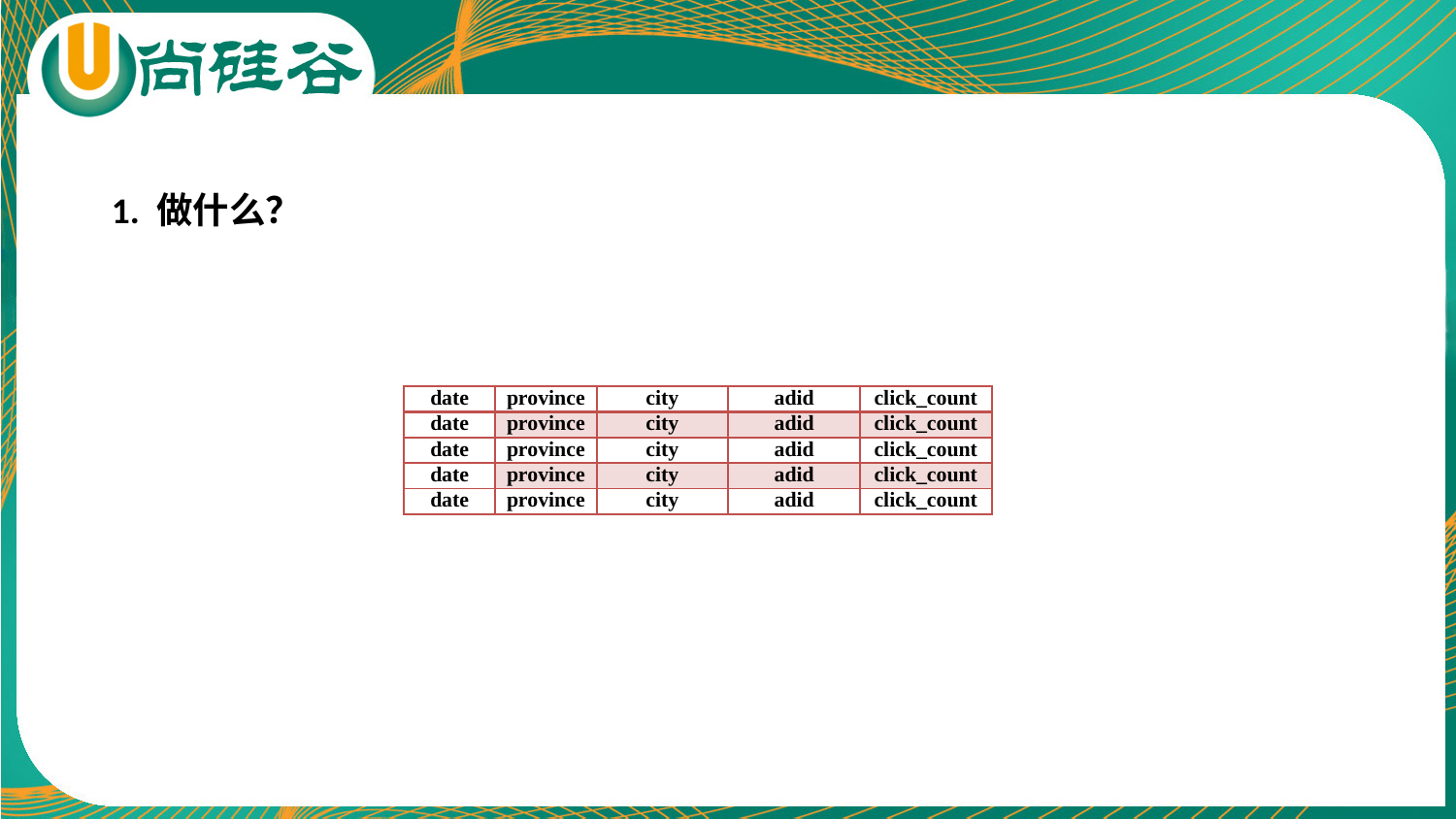

1. 做什么？
| date | province | city | adid | click\_count |
| --- | --- | --- | --- | --- |
| date | province | city | adid | click\_count |
| date | province | city | adid | click\_count |
| date | province | city | adid | click\_count |
| date | province | city | adid | click\_count |